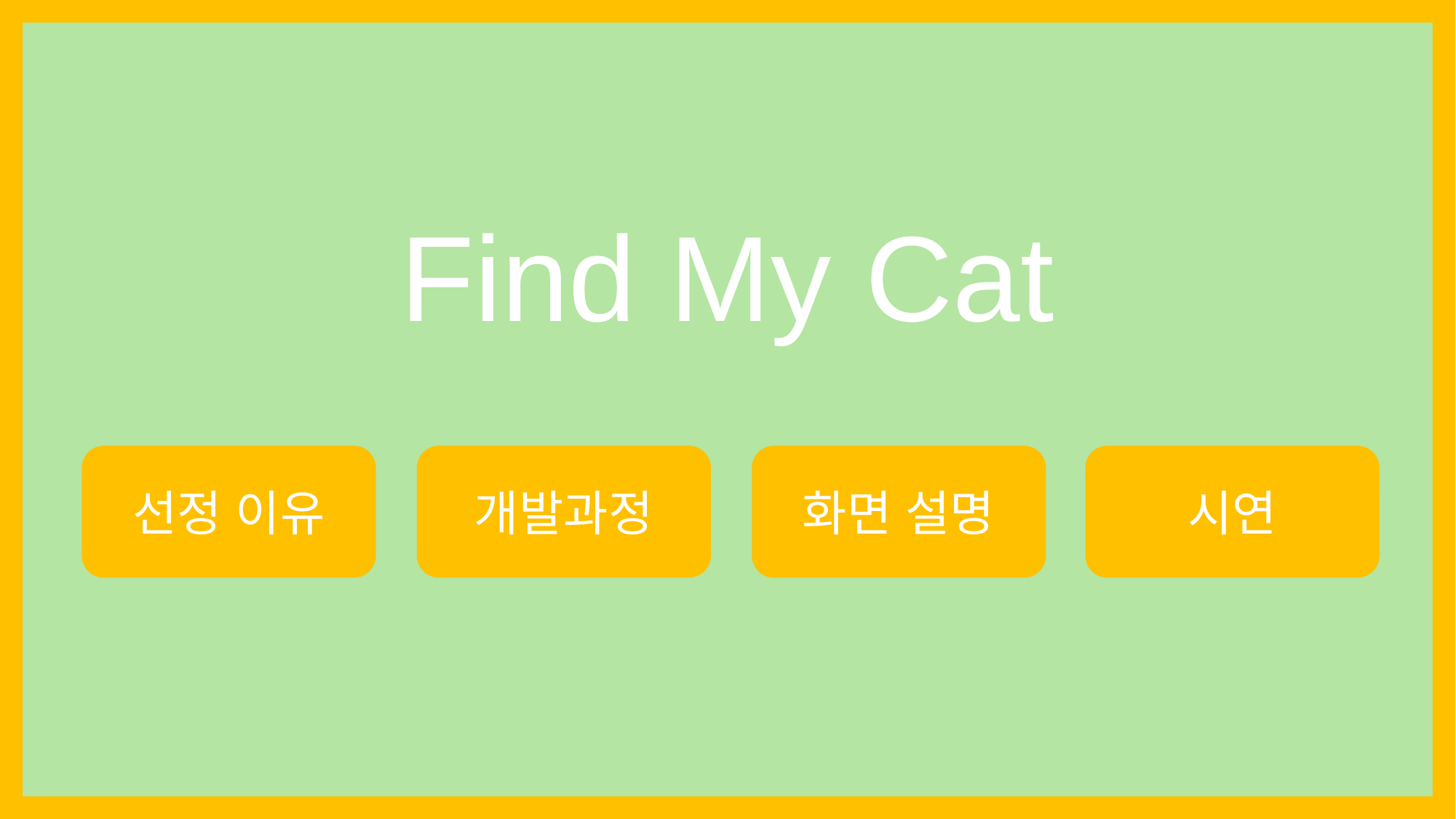

Find My Cat
선정 이유
개발과정
화면 설명
시연